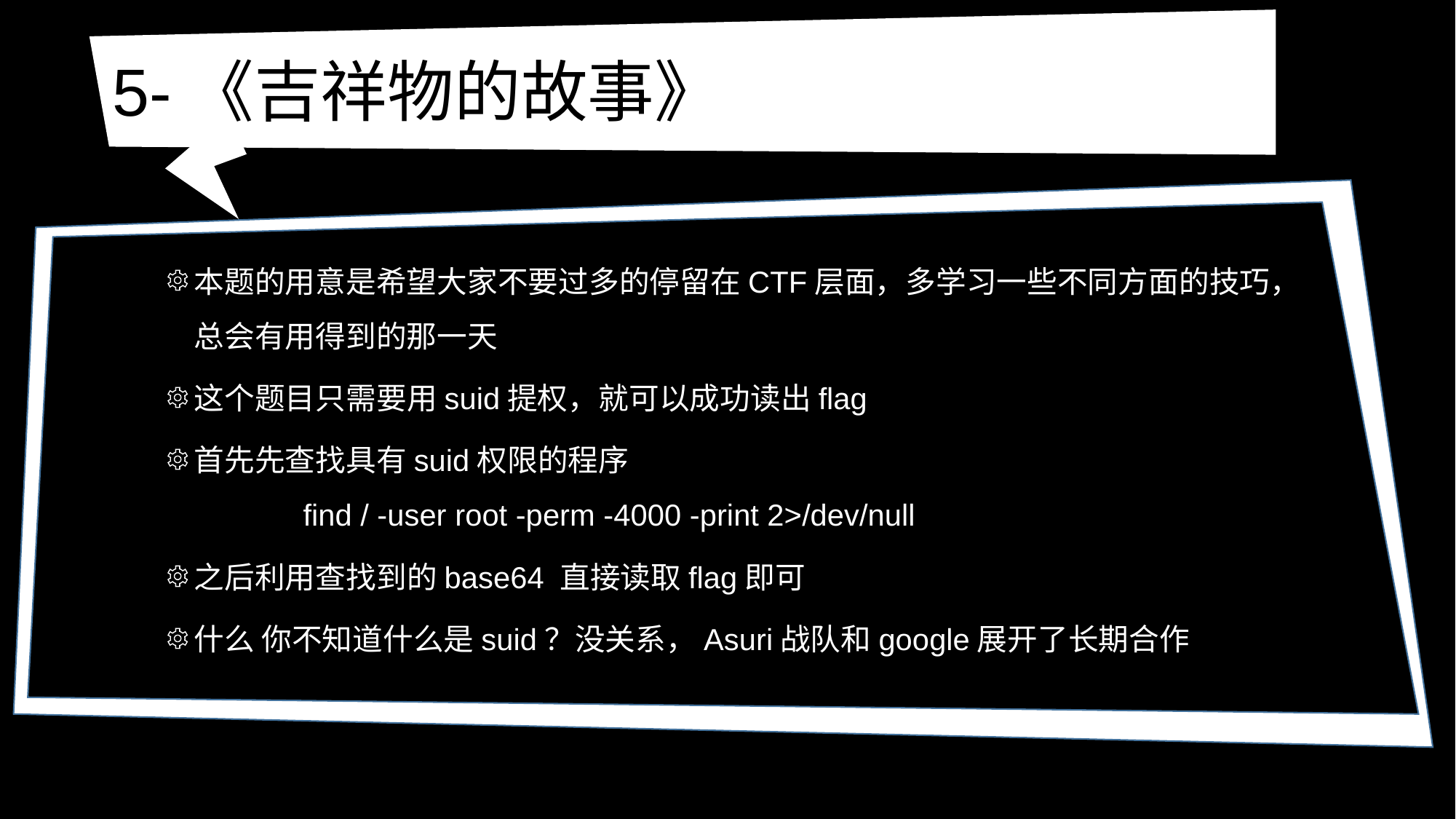

# 5-《吉祥物的故事》
本题的用意是希望大家不要过多的停留在CTF层面，多学习一些不同方面的技巧，总会有用得到的那一天
这个题目只需要用suid提权，就可以成功读出flag
首先先查找具有suid权限的程序
	find / -user root -perm -4000 -print 2>/dev/null
之后利用查找到的base64 直接读取flag即可
什么 你不知道什么是suid？没关系，Asuri战队和google展开了长期合作